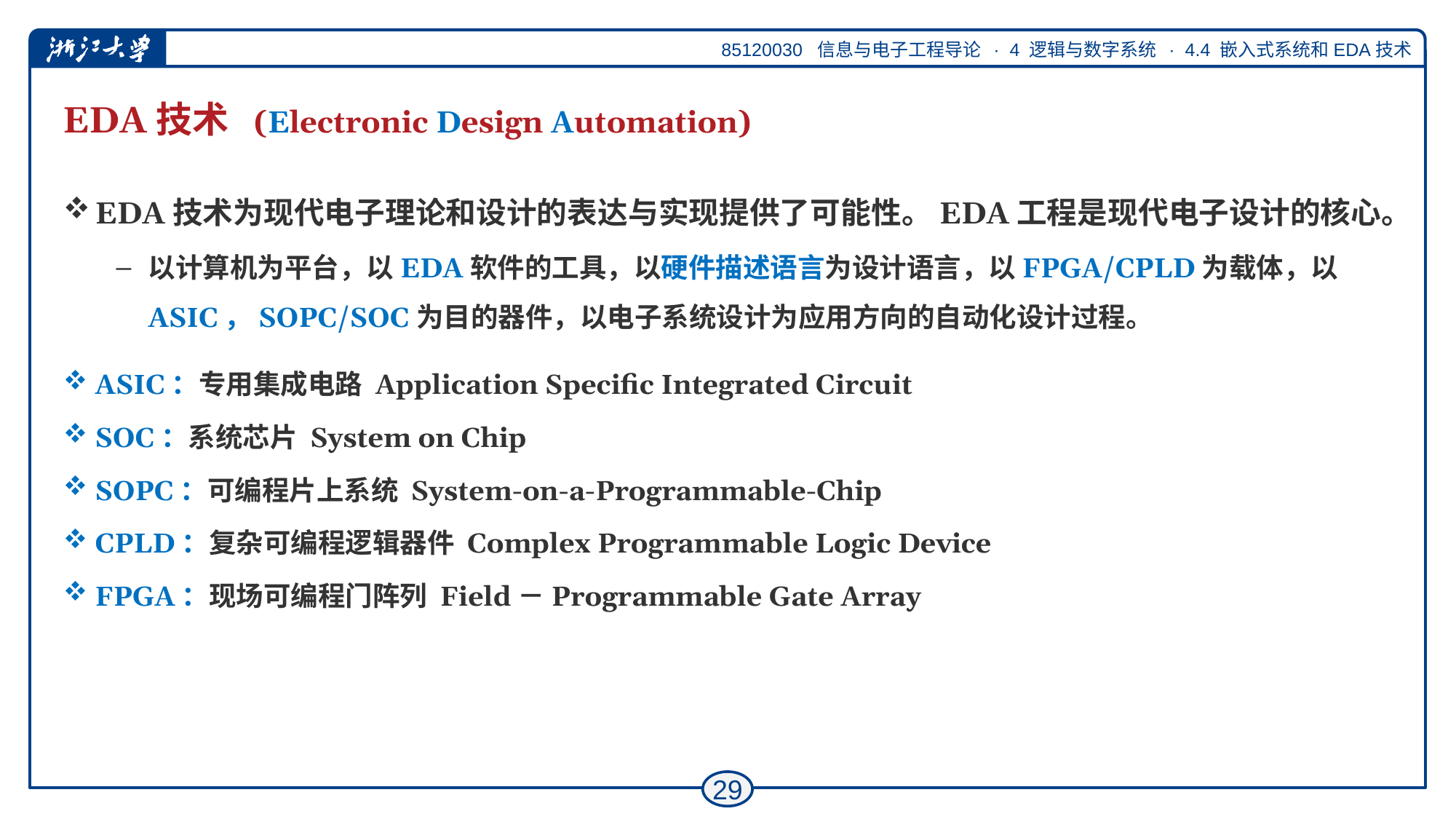

# EDA技术  (Electronic Design Automation)
EDA技术为现代电子理论和设计的表达与实现提供了可能性。EDA工程是现代电子设计的核心。
以计算机为平台，以EDA软件的工具，以硬件描述语言为设计语言，以FPGA/CPLD为载体，以ASIC，SOPC/SOC为目的器件，以电子系统设计为应用方向的自动化设计过程。
ASIC：专用集成电路 Application Specific Integrated Circuit
SOC：系统芯片 System on Chip
SOPC：可编程片上系统 System-on-a-Programmable-Chip
CPLD：复杂可编程逻辑器件 Complex Programmable Logic Device
FPGA：现场可编程门阵列 Field－Programmable Gate Array